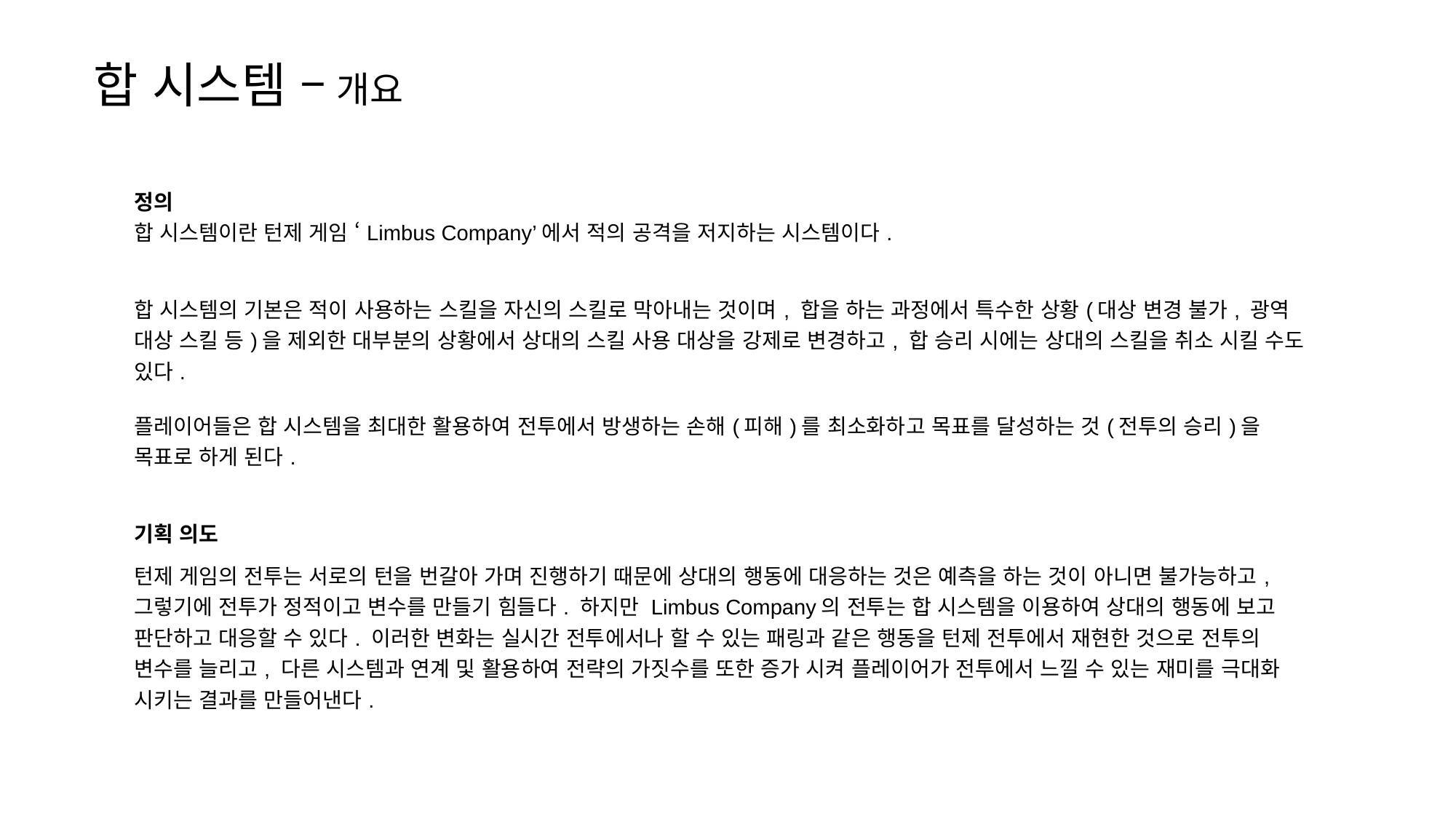

합 시스템 – 개요
| 정의 합 시스템이란 턴제 게임 ‘Limbus Company’에서 적의 공격을 저지하는 시스템이다. |
| --- |
|  |
| 합 시스템의 기본은 적이 사용하는 스킬을 자신의 스킬로 막아내는 것이며, 합을 하는 과정에서 특수한 상황(대상 변경 불가, 광역 대상 스킬 등)을 제외한 대부분의 상황에서 상대의 스킬 사용 대상을 강제로 변경하고, 합 승리 시에는 상대의 스킬을 취소 시킬 수도 있다. 플레이어들은 합 시스템을 최대한 활용하여 전투에서 방생하는 손해(피해)를 최소화하고 목표를 달성하는 것(전투의 승리)을 목표로 하게 된다. |
|  |
| 기획 의도 |
| 턴제 게임의 전투는 서로의 턴을 번갈아 가며 진행하기 때문에 상대의 행동에 대응하는 것은 예측을 하는 것이 아니면 불가능하고, 그렇기에 전투가 정적이고 변수를 만들기 힘들다. 하지만 Limbus Company의 전투는 합 시스템을 이용하여 상대의 행동에 보고 판단하고 대응할 수 있다. 이러한 변화는 실시간 전투에서나 할 수 있는 패링과 같은 행동을 턴제 전투에서 재현한 것으로 전투의 변수를 늘리고, 다른 시스템과 연계 및 활용하여 전략의 가짓수를 또한 증가 시켜 플레이어가 전투에서 느낄 수 있는 재미를 극대화 시키는 결과를 만들어낸다. |